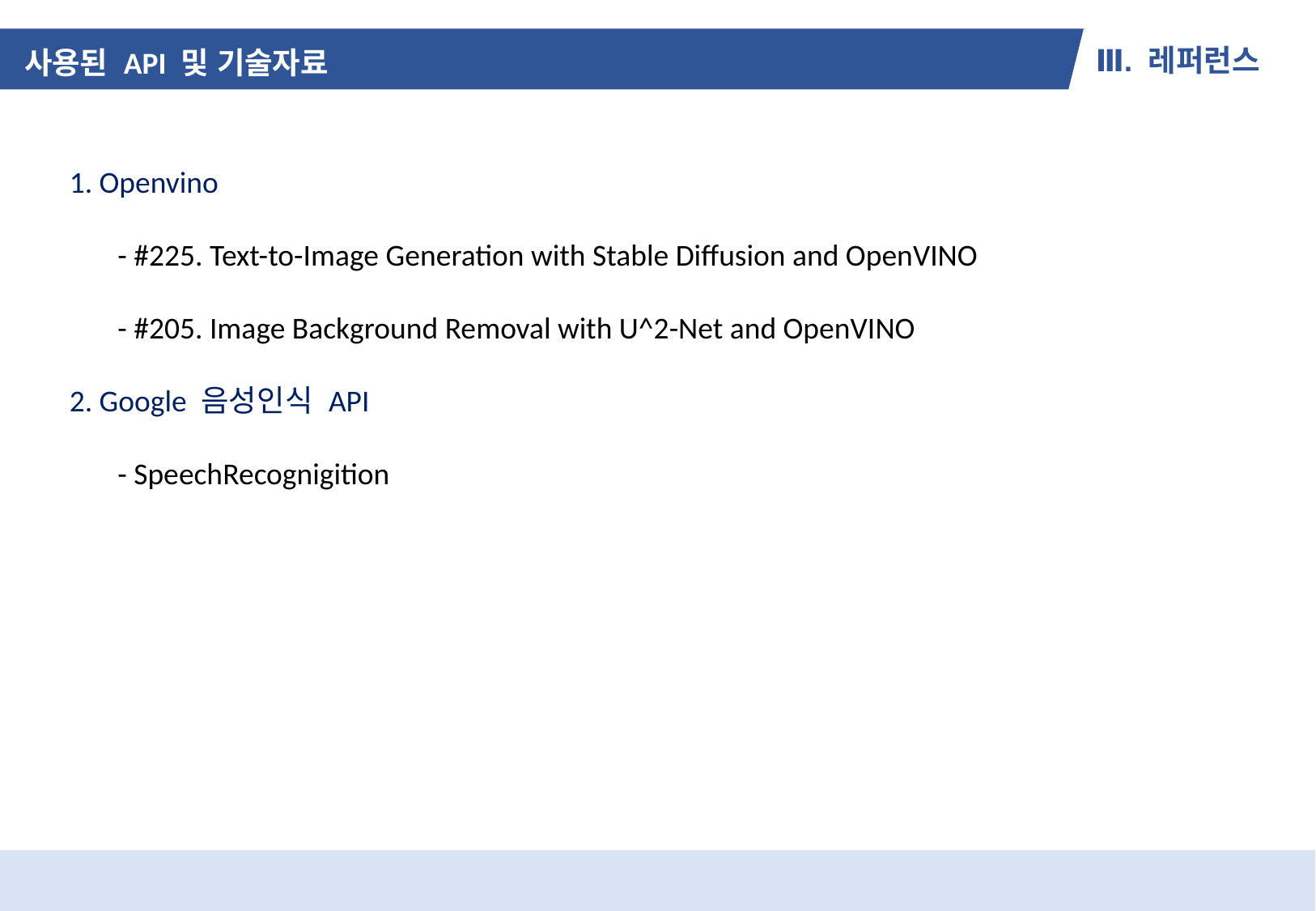

사용된 API 및 기술자료
1. Openvino
       - #225. Text-to-Image Generation with Stable Diffusion and OpenVINO
       - #205. Image Background Removal with U^2-Net and OpenVINO
2. Google 음성인식 API
       - SpeechRecognigition